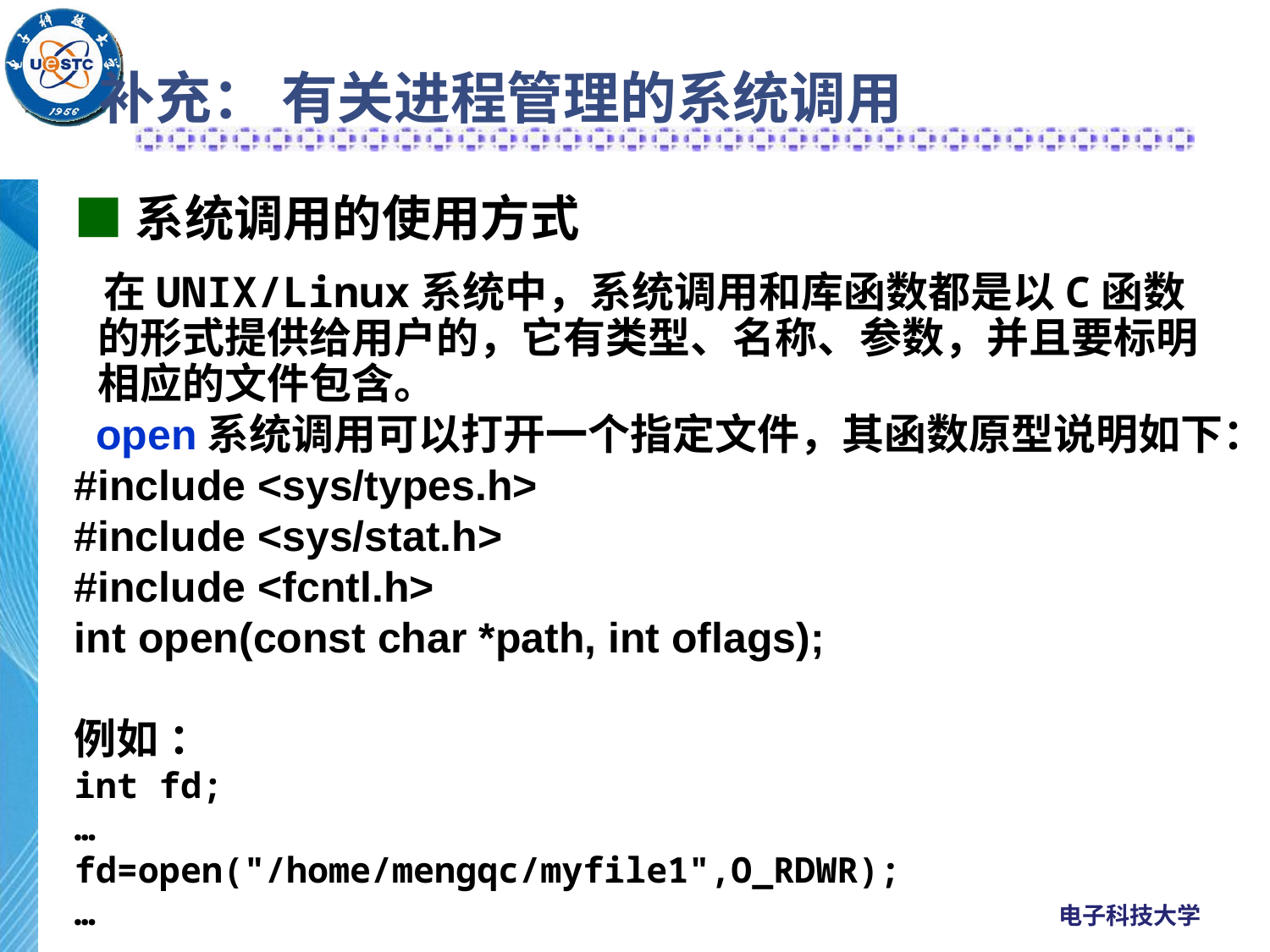

# 补充： 有关进程管理的系统调用
■系统调用的使用方式
  在UNIX/Linux系统中，系统调用和库函数都是以C函数的形式提供给用户的，它有类型、名称、参数，并且要标明相应的文件包含。
  open系统调用可以打开一个指定文件，其函数原型说明如下：
#include <sys/types.h>
#include <sys/stat.h>
#include <fcntl.h>
int open(const char *path, int oflags);

例如 ：
int fd;
…
fd=open("/home/mengqc/myfile1",O_RDWR);
…